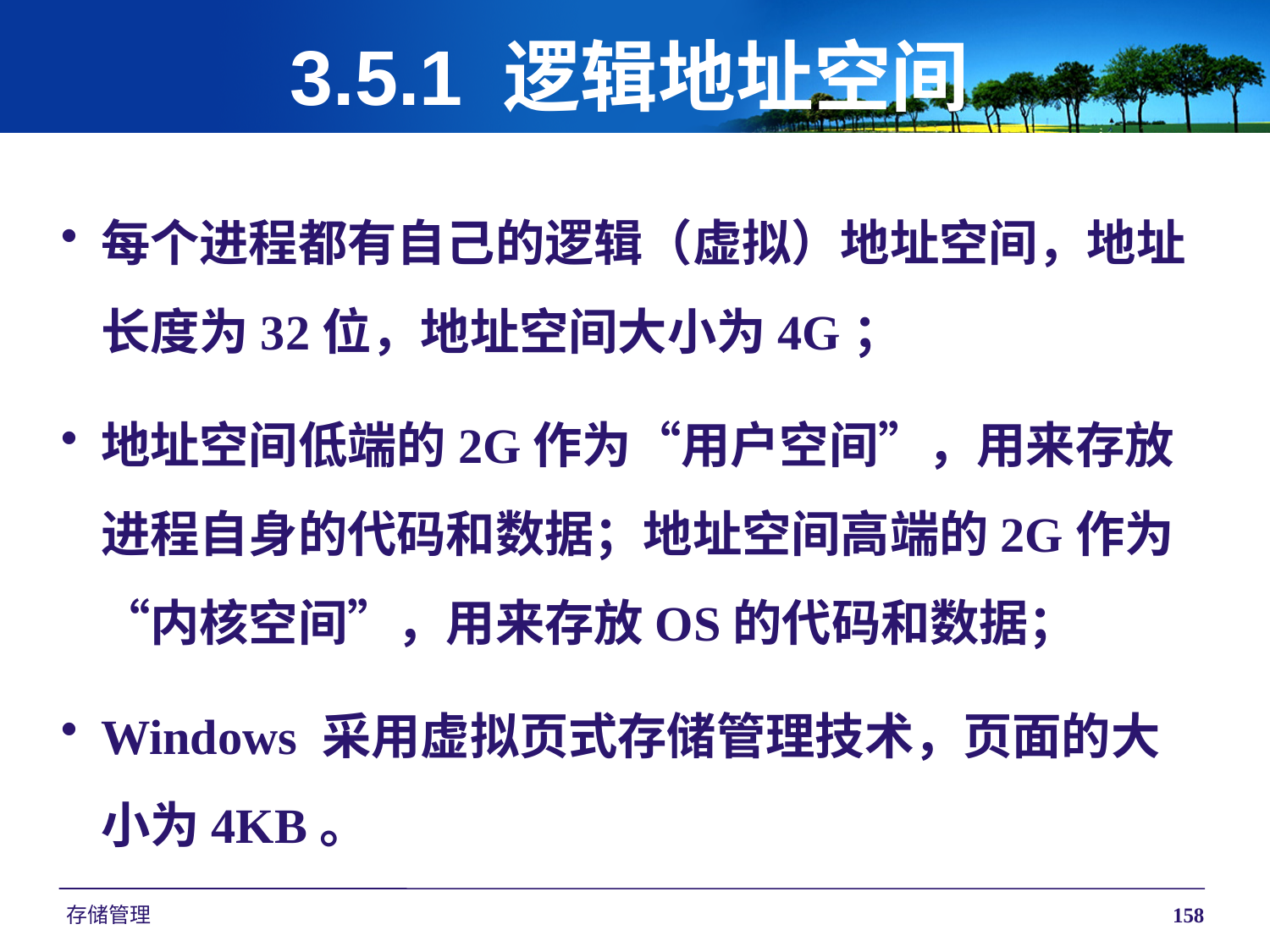

# 3.5.1 逻辑地址空间
每个进程都有自己的逻辑（虚拟）地址空间，地址长度为32位，地址空间大小为4G；
地址空间低端的2G作为“用户空间”，用来存放进程自身的代码和数据；地址空间高端的2G作为“内核空间”，用来存放OS的代码和数据；
Windows 采用虚拟页式存储管理技术，页面的大小为4KB。
存储管理
158